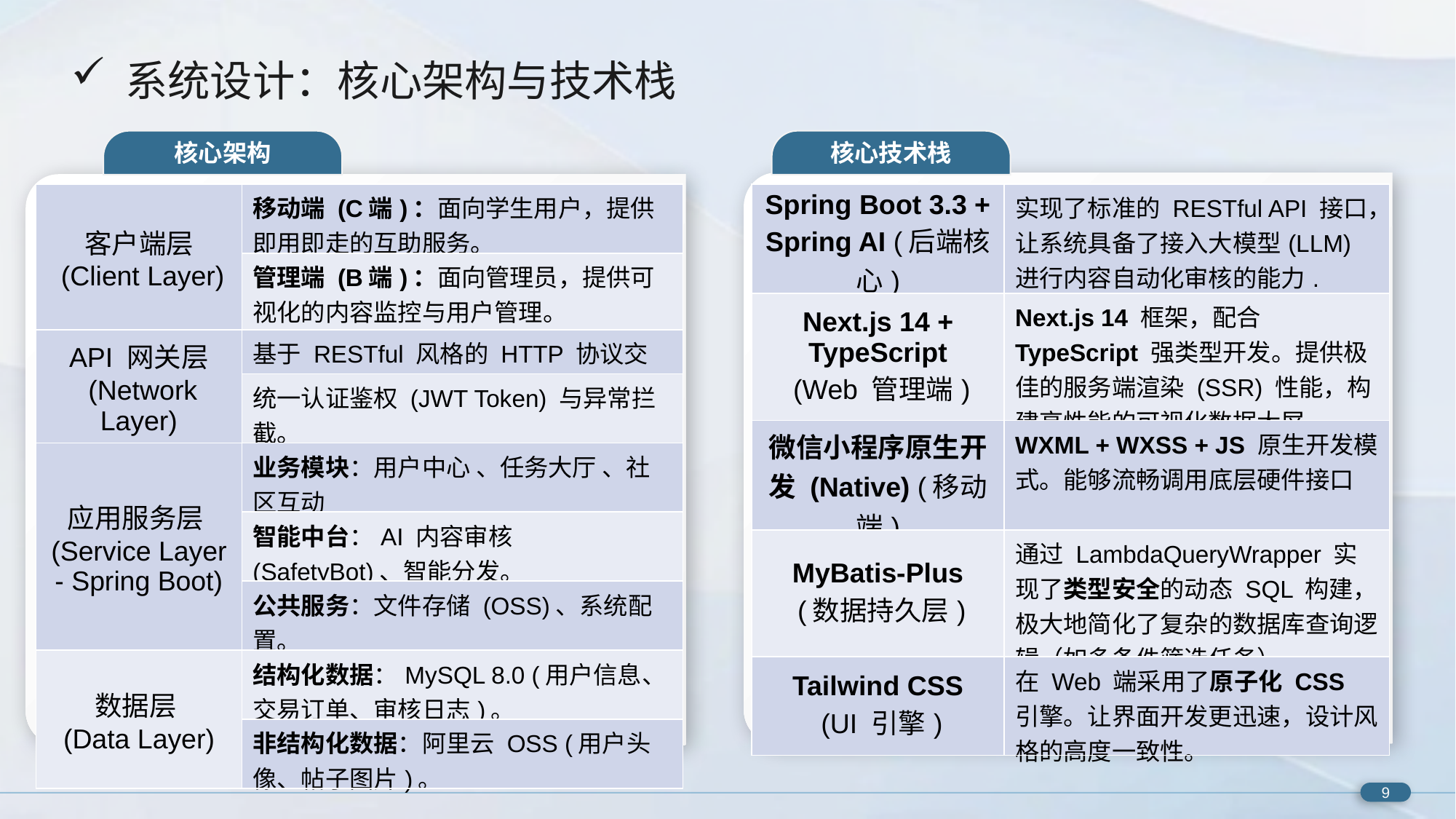

系统设计：核心架构与技术栈

核心架构

核心技术栈

| 客户端层 (Client Layer) | 移动端 (C端)：面向学生用户，提供即用即走的互助服务。 |
| --- | --- |
|  | 管理端 (B端)：面向管理员，提供可视化的内容监控与用户管理。 |
| API 网关层 (Network Layer) | 基于 RESTful 风格的 HTTP 协议交互。 |
|  | 统一认证鉴权 (JWT Token) 与异常拦截。 |
| 应用服务层 (Service Layer - Spring Boot) | 业务模块：用户中心 、任务大厅 、社区互动 |
|  | 智能中台：AI 内容审核 (SafetyBot)、智能分发。 |
|  | 公共服务：文件存储 (OSS)、系统配置。 |
| 数据层 (Data Layer) | 结构化数据：MySQL 8.0 (用户信息、交易订单、审核日志)。 |
|  | 非结构化数据：阿里云 OSS (用户头像、帖子图片)。 |
| Spring Boot 3.3 + Spring AI (后端核心) | 实现了标准的 RESTful API 接口，让系统具备了接入大模型(LLM)进行内容自动化审核的能力. |
| --- | --- |
| Next.js 14 + TypeScript (Web 管理端) | Next.js 14 框架，配合 TypeScript 强类型开发。提供极佳的服务端渲染 (SSR) 性能，构建高性能的可视化数据大屏。 |
| 微信小程序原生开发 (Native) (移动端) | WXML + WXSS + JS 原生开发模式。能够流畅调用底层硬件接口 |
| MyBatis-Plus (数据持久层) | 通过 LambdaQueryWrapper 实现了类型安全的动态 SQL 构建，极大地简化了复杂的数据库查询逻辑（如多条件筛选任务）。 |
| Tailwind CSS (UI 引擎) | 在 Web 端采用了原子化 CSS 引擎。让界面开发更迅速，设计风格的高度一致性。 |